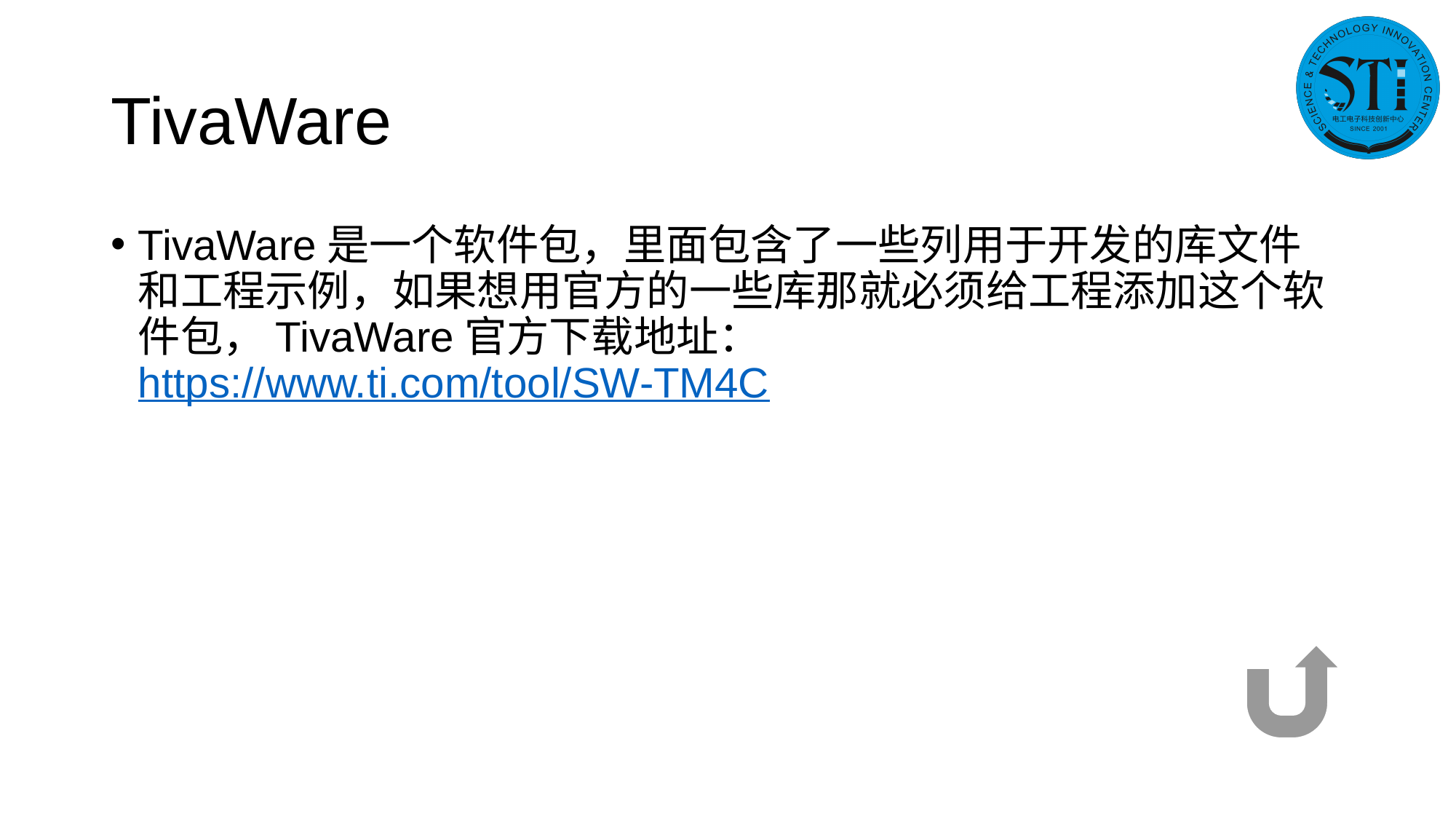

# TivaWare
TivaWare是一个软件包，里面包含了一些列用于开发的库文件和工程示例，如果想用官方的一些库那就必须给工程添加这个软件包，TivaWare官方下载地址：https://www.ti.com/tool/SW-TM4C